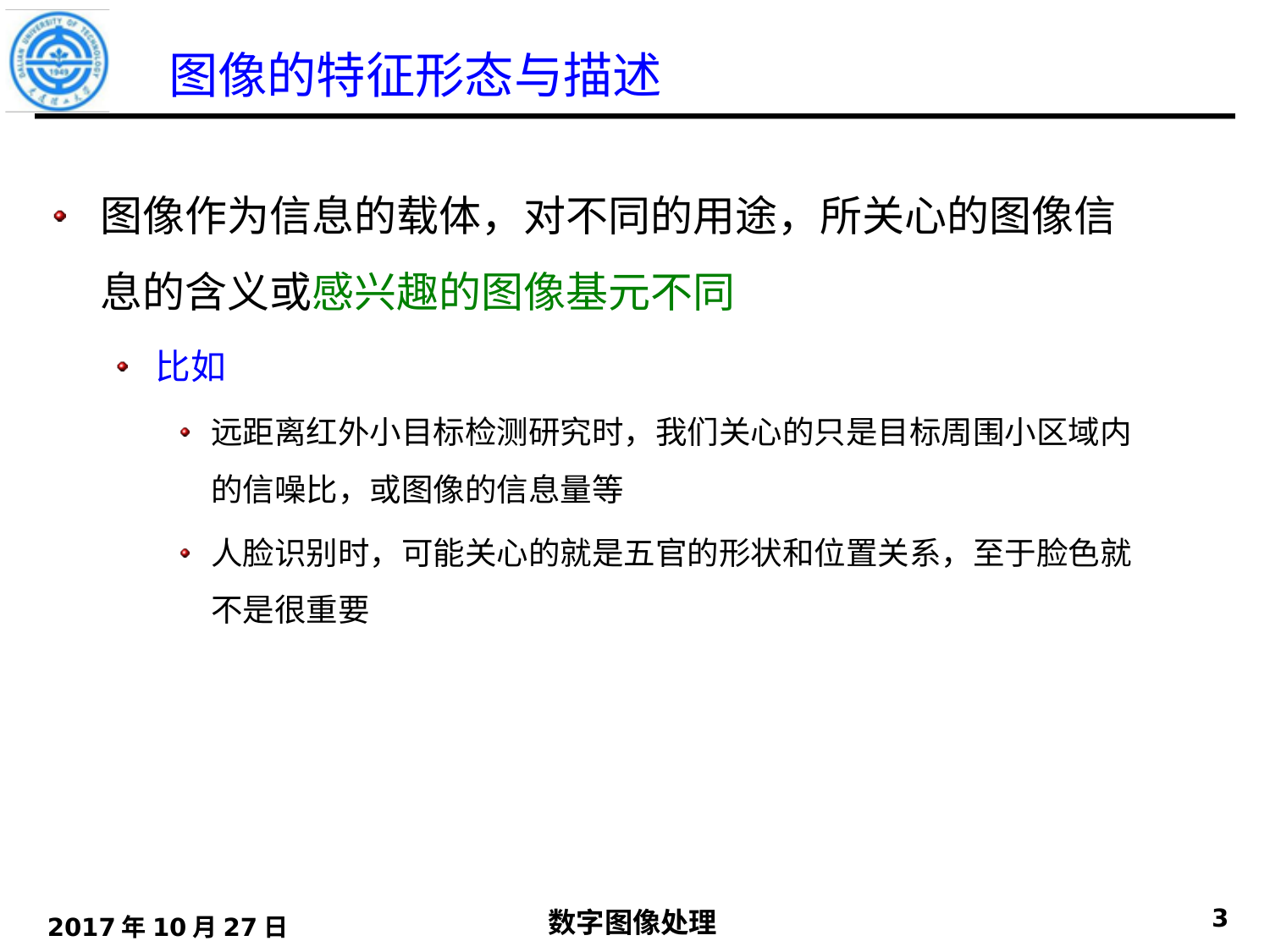

# 图像的特征形态与描述
图像作为信息的载体，对不同的用途，所关心的图像信息的含义或感兴趣的图像基元不同
比如
远距离红外小目标检测研究时，我们关心的只是目标周围小区域内的信噪比，或图像的信息量等
人脸识别时，可能关心的就是五官的形状和位置关系，至于脸色就不是很重要